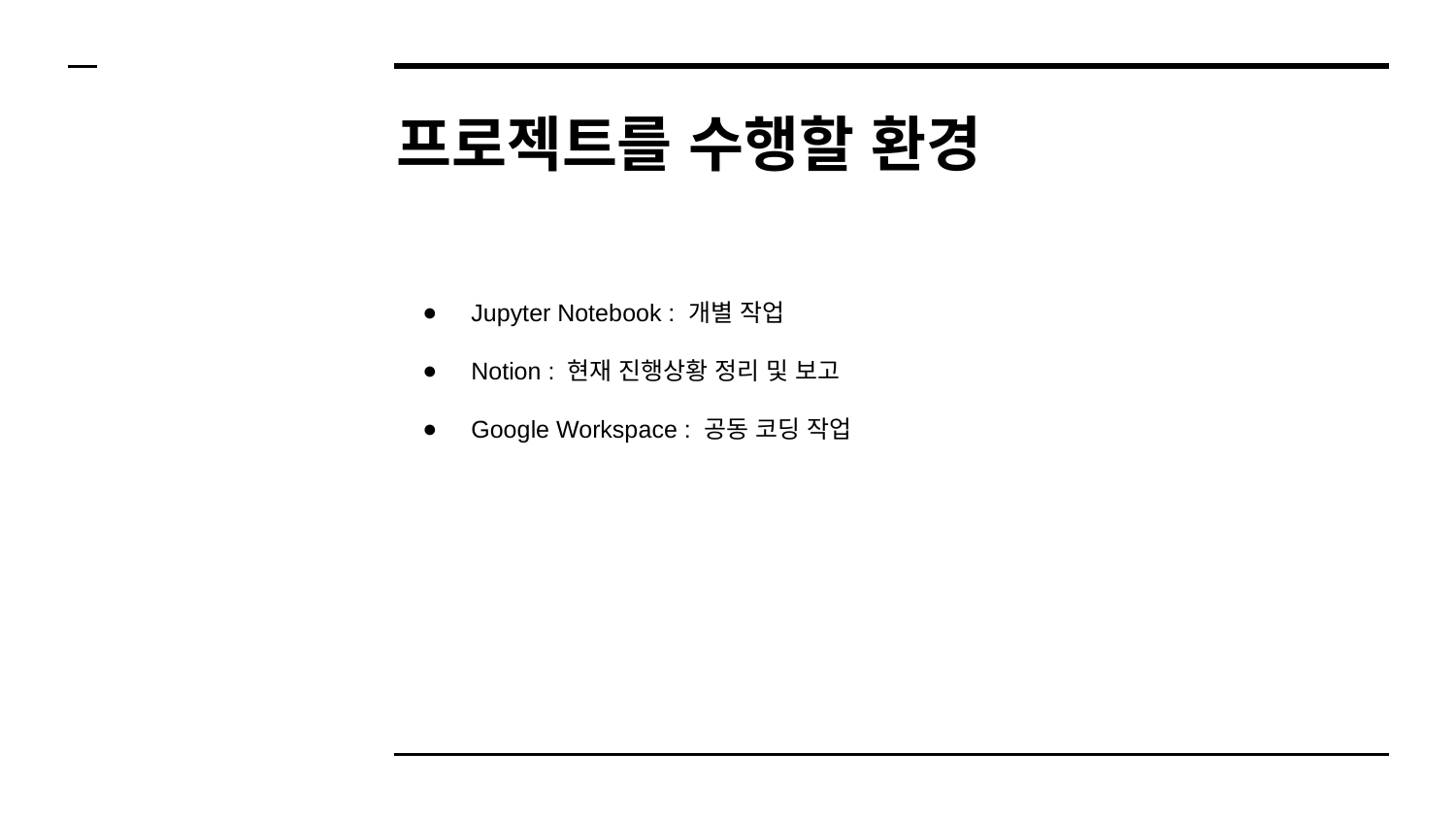

# 프로젝트를 수행할 환경
Jupyter Notebook : 개별 작업
Notion : 현재 진행상황 정리 및 보고
Google Workspace : 공동 코딩 작업